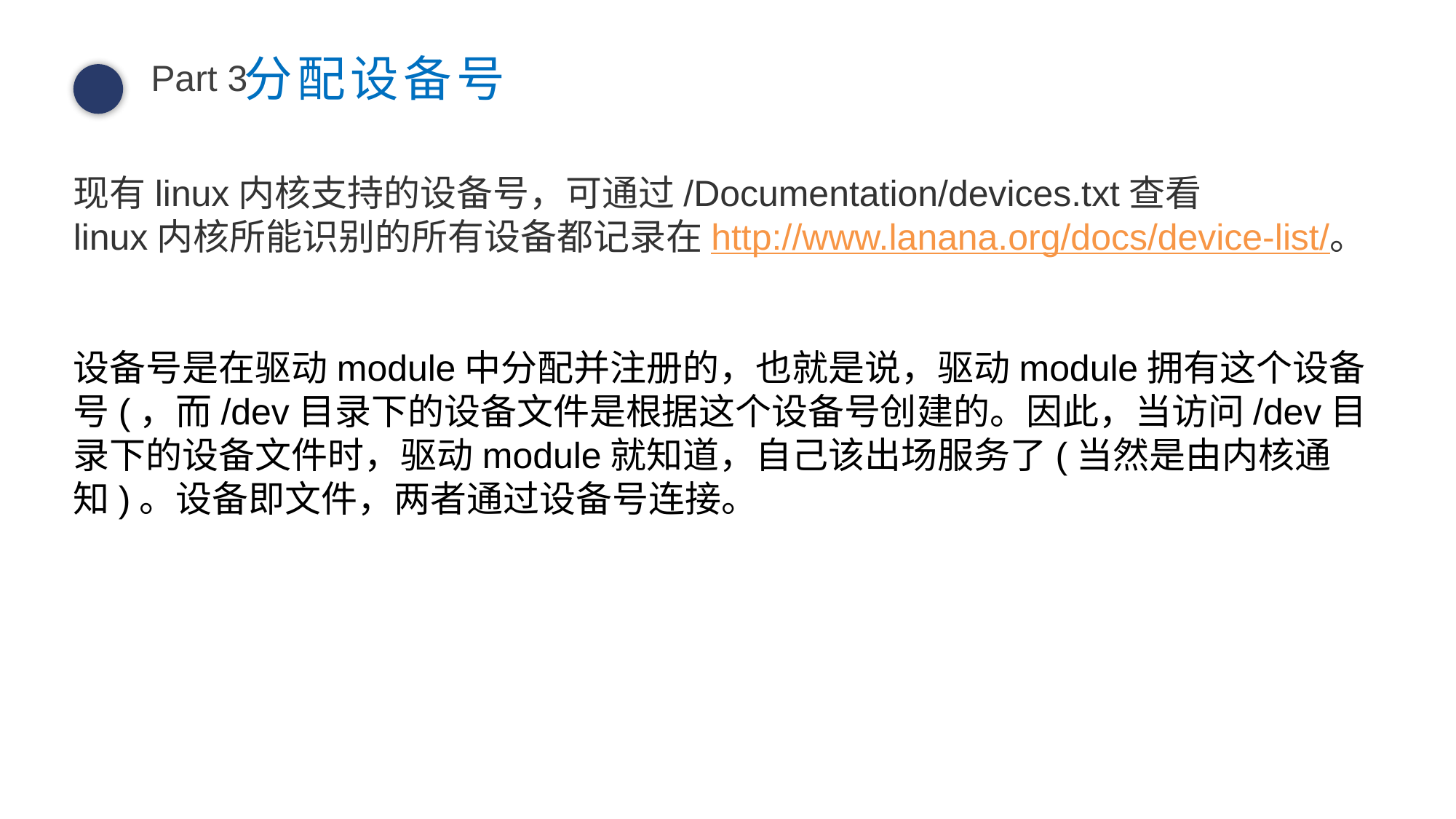

分配设备号

请在此输入文本内容或者粘贴复制的文本内容到此处，请在此输入文本内容或者粘贴复制的文本内容到此处请在此输入文本内容
Part 3

现有linux内核支持的设备号，可通过/Documentation/devices.txt查看
linux内核所能识别的所有设备都记录在http://www.lanana.org/docs/device-list/。

设备号是在驱动module中分配并注册的，也就是说，驱动module拥有这个设备号(，而/dev目录下的设备文件是根据这个设备号创建的。因此，当访问/dev目录下的设备文件时，驱动module就知道，自己该出场服务了(当然是由内核通知)。设备即文件，两者通过设备号连接。